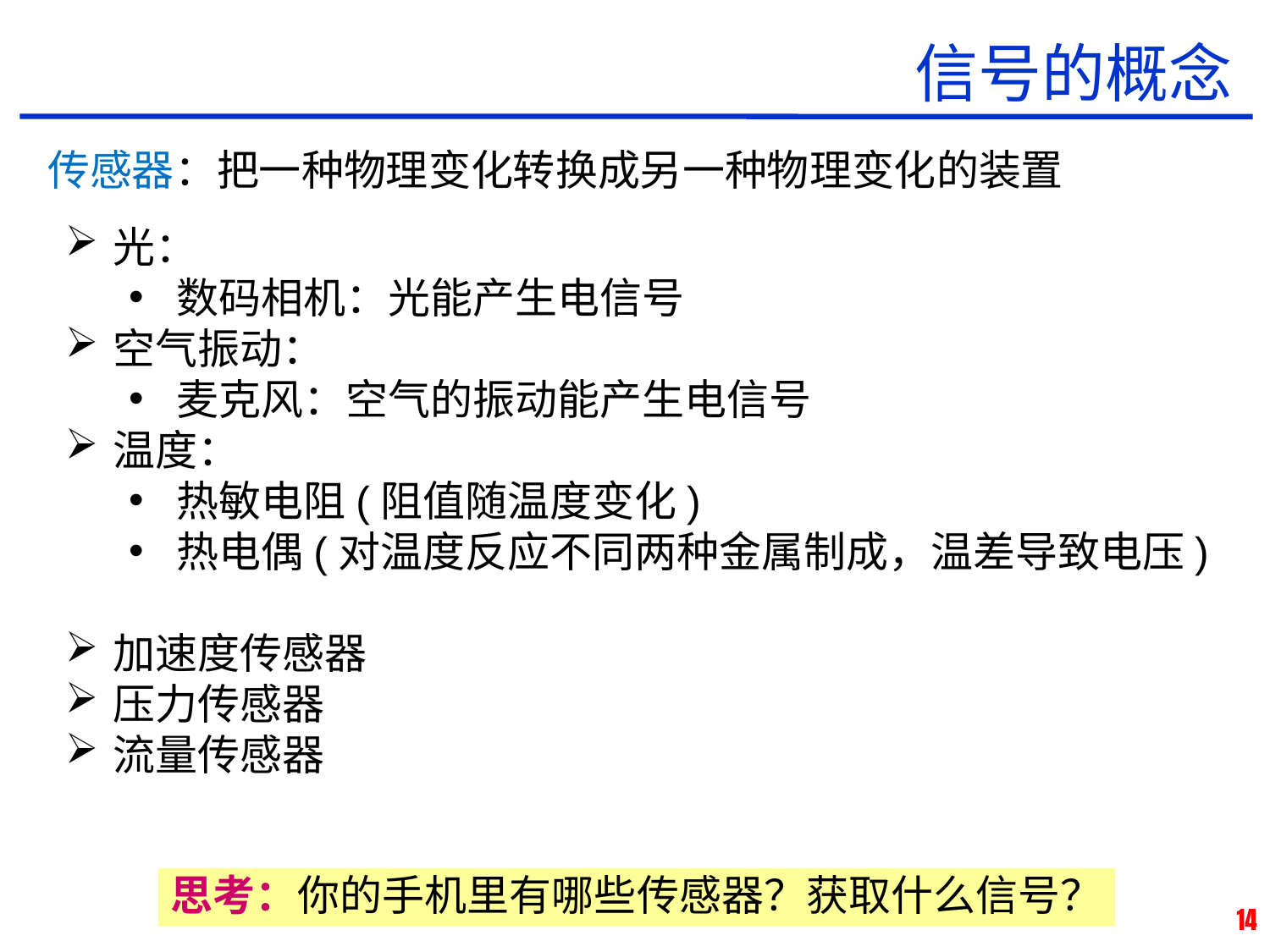

信号的概念
传感器：把一种物理变化转换成另一种物理变化的装置
光：
数码相机：光能产生电信号
空气振动：
麦克风：空气的振动能产生电信号
温度：
热敏电阻(阻值随温度变化)
热电偶(对温度反应不同两种金属制成，温差导致电压)

加速度传感器
压力传感器
流量传感器

思考：你的手机里有哪些传感器？获取什么信号？
14